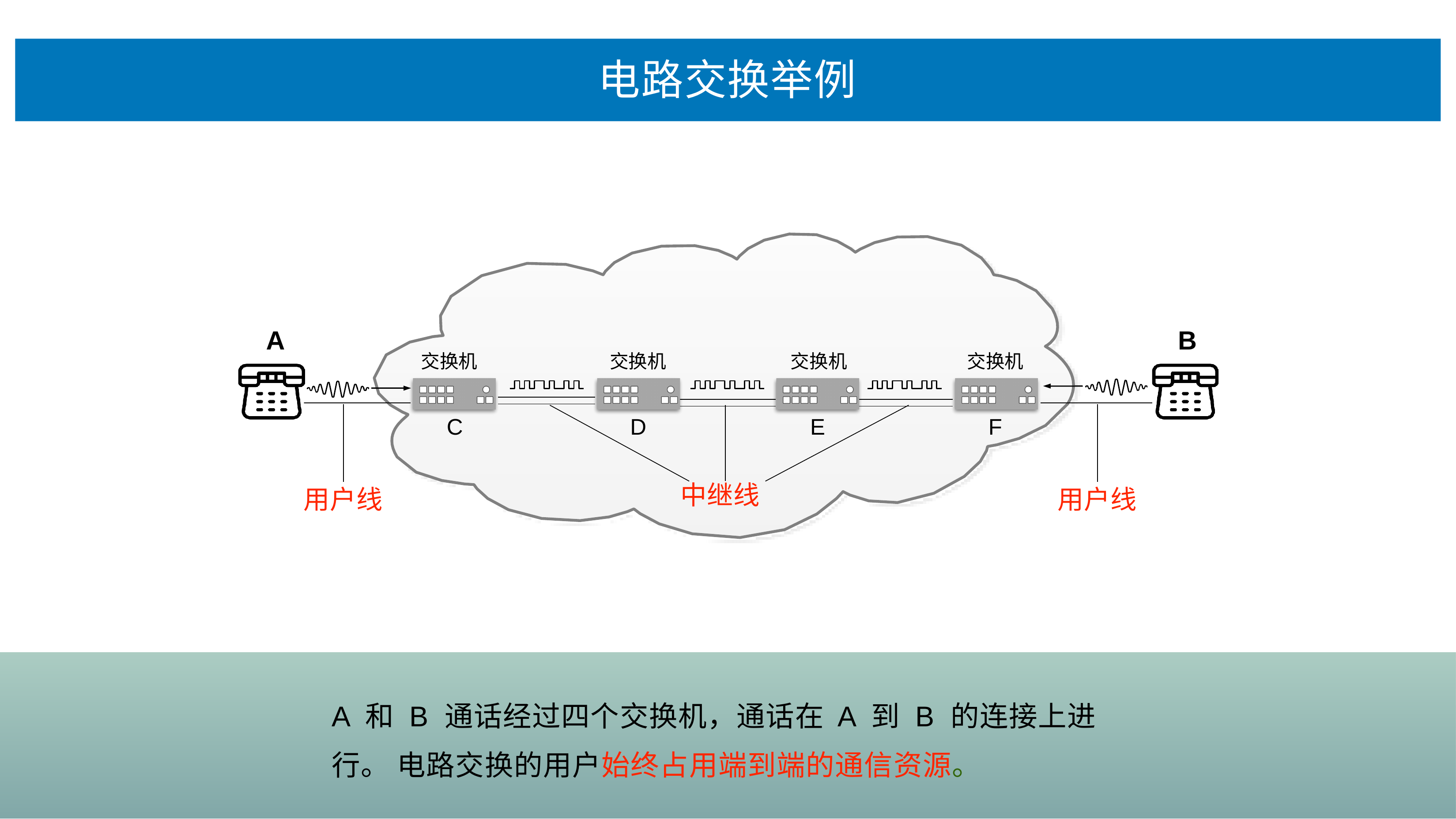

# 电路交换举例

A
B
交换机
交换机
交换机
交换机

C
D
E
F
中继线
⽤户线
⽤户线

A 和 B 通话经过四个交换机，通话在 A 到 B 的连接上进⾏。 电路交换的⽤户始终占⽤端到端的通信资源。